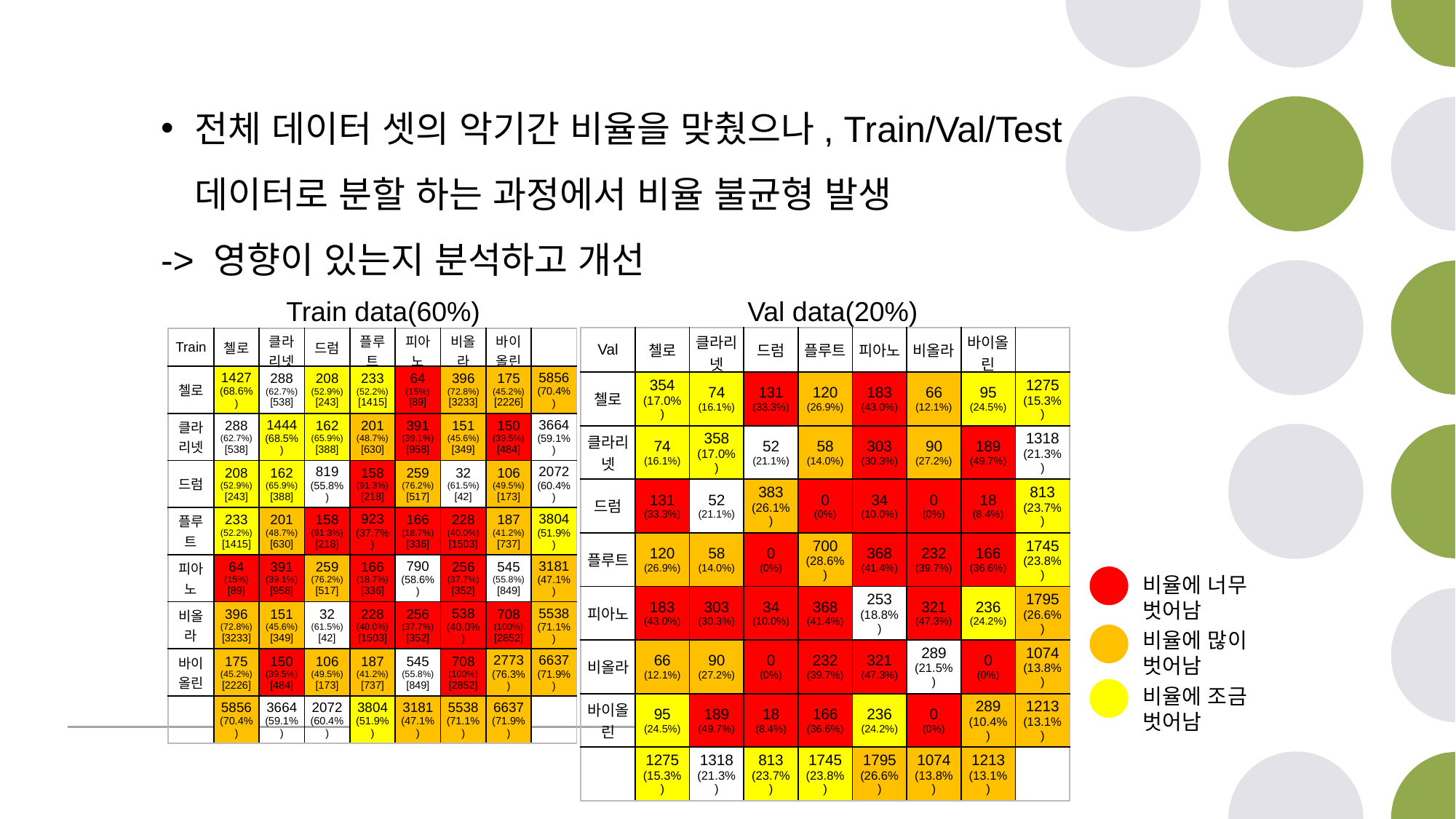

전체 데이터 셋의 악기간 비율을 맞췄으나, Train/Val/Test 데이터로 분할 하는 과정에서 비율 불균형 발생
-> 영향이 있는지 분석하고 개선
Train data(60%)
Val data(20%)
| Val | 첼로 | 클라리넷 | 드럼 | 플루트 | 피아노 | 비올라 | 바이올린 |  |
| --- | --- | --- | --- | --- | --- | --- | --- | --- |
| 첼로 | 354 (17.0%) | 74 (16.1%) | 131 (33.3%) | 120 (26.9%) | 183 (43.0%) | 66 (12.1%) | 95 (24.5%) | 1275 (15.3%) |
| 클라리넷 | 74 (16.1%) | 358 (17.0%) | 52 (21.1%) | 58 (14.0%) | 303 (30.3%) | 90 (27.2%) | 189 (49.7%) | 1318 (21.3%) |
| 드럼 | 131 (33.3%) | 52 (21.1%) | 383 (26.1%) | 0 (0%) | 34 (10.0%) | 0 (0%) | 18 (8.4%) | 813 (23.7%) |
| 플루트 | 120 (26.9%) | 58 (14.0%) | 0 (0%) | 700 (28.6%) | 368 (41.4%) | 232 (39.7%) | 166 (36.6%) | 1745 (23.8%) |
| 피아노 | 183 (43.0%) | 303 (30.3%) | 34 (10.0%) | 368 (41.4%) | 253 (18.8%) | 321 (47.3%) | 236 (24.2%) | 1795 (26.6%) |
| 비올라 | 66 (12.1%) | 90 (27.2%) | 0 (0%) | 232 (39.7%) | 321 (47.3%) | 289 (21.5%) | 0 (0%) | 1074 (13.8%) |
| 바이올린 | 95 (24.5%) | 189 (49.7%) | 18 (8.4%) | 166 (36.6%) | 236 (24.2%) | 0 (0%) | 289 (10.4%) | 1213 (13.1%) |
|  | 1275 (15.3%) | 1318 (21.3%) | 813 (23.7%) | 1745 (23.8%) | 1795 (26.6%) | 1074 (13.8%) | 1213 (13.1%) |  |
| Train | 첼로 | 클라리넷 | 드럼 | 플루트 | 피아노 | 비올라 | 바이올린 |  |
| --- | --- | --- | --- | --- | --- | --- | --- | --- |
| 첼로 | 1427 (68.6%) | 288 (62.7%) [538] | 208 (52.9%) [243] | 233 (52.2%) [1415] | 64 (15%) [89] | 396 (72.8%) [3233] | 175 (45.2%) [2226] | 5856 (70.4%) |
| 클라리넷 | 288 (62.7%) [538] | 1444 (68.5%) | 162 (65.9%) [388] | 201 (48.7%) [630] | 391 (39.1%) [958] | 151 (45.6%) [349] | 150 (39.5%) [484] | 3664 (59.1%) |
| 드럼 | 208 (52.9%) [243] | 162 (65.9%) [388] | 819 (55.8%) | 158 (91.3%) [218] | 259 (76.2%) [517] | 32 (61.5%) [42] | 106 (49.5%) [173] | 2072 (60.4%) |
| 플루트 | 233 (52.2%) [1415] | 201 (48.7%) [630] | 158 (91.3%) [218] | 923 (37.7%) | 166 (18.7%) [336] | 228 (40.0%) [1503] | 187 (41.2%) [737] | 3804 (51.9%) |
| 피아노 | 64 (15%) [89] | 391 (39.1%) [958] | 259 (76.2%) [517] | 166 (18.7%) [336] | 790 (58.6%) | 256 (37.7%) [352] | 545 (55.8%) [849] | 3181 (47.1%) |
| 비올라 | 396 (72.8%) [3233] | 151 (45.6%) [349] | 32 (61.5%) [42] | 228 (40.0%) [1503] | 256 (37.7%) [352] | 538 (40.0%) | 708 (100%) [2852] | 5538 (71.1%) |
| 바이올린 | 175 (45.2%) [2226] | 150 (39.5%) [484] | 106 (49.5%) [173] | 187 (41.2%) [737] | 545 (55.8%) [849] | 708 (100%) [2852] | 2773 (76.3%) | 6637 (71.9%) |
|  | 5856 (70.4%) | 3664 (59.1%) | 2072 (60.4%) | 3804 (51.9%) | 3181 (47.1%) | 5538 (71.1%) | 6637 (71.9%) |  |
비율에 너무 벗어남

비율에 많이 벗어남

비율에 조금 벗어남